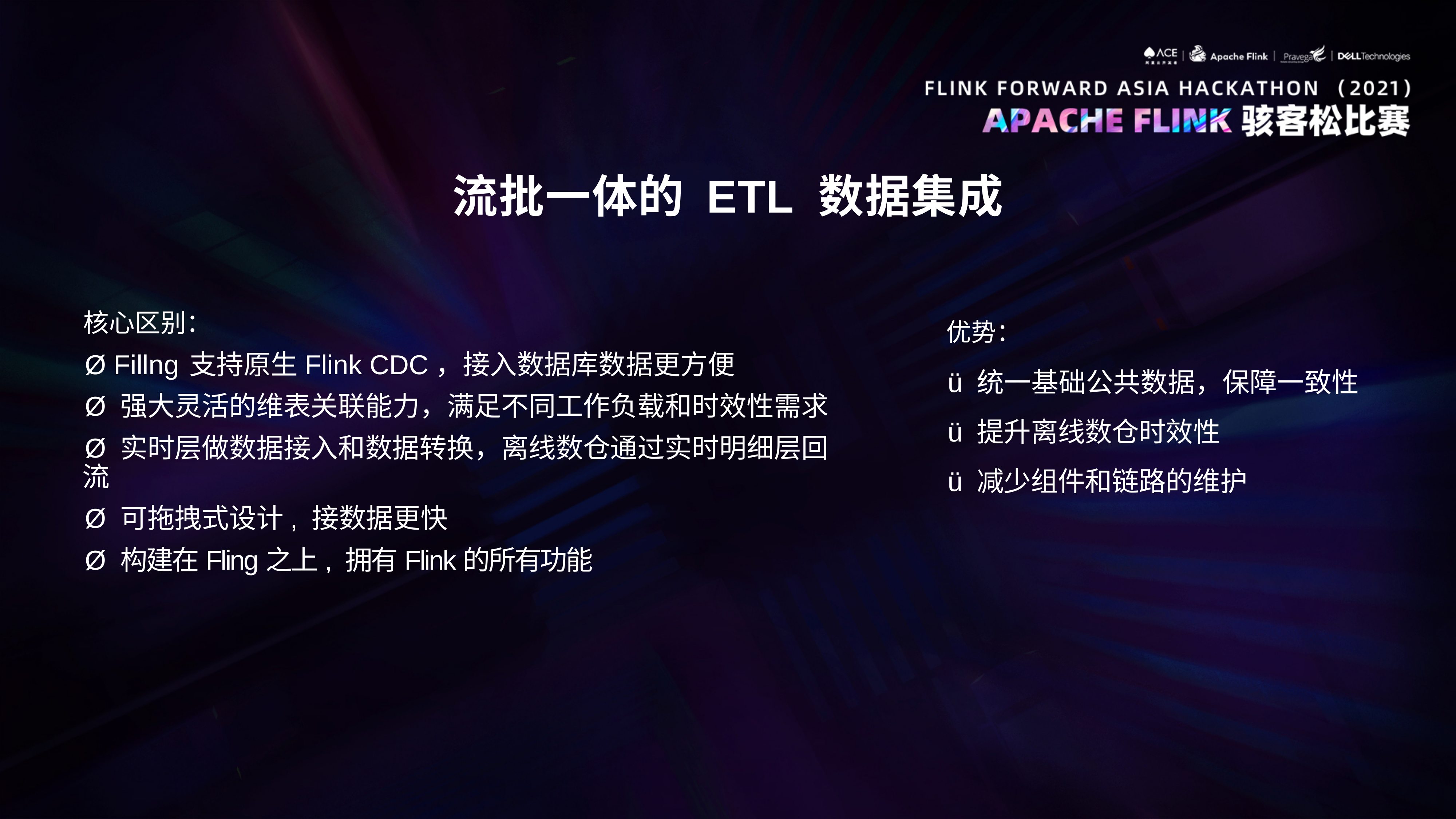

E6636BC20180234D78A0072836F0BAB0F2B9B20E1FC76B80A6D98E35B1532BABDB4EB6385161FB0D22092808C84662EB9A09212A61D05B911BBFC2137CAE22DE24F092ADB0257647F40824D7682246A28692ECA57747672198DB019AF066FC78DBC62A9CCE3
流批一体的 ETL 数据集成

核心区别：
Ø F i l l n g 支持原生Flink CDC，接入数据库数据更方便
Ø 强大灵活的维表关联能力，满足不同工作负载和时效性需求
Ø 实时层做数据接入和数据转换，离线数仓通过实时明细层回流
Ø 可拖拽式设计, 接数据更快

Ø 构建在Fling之上, 拥有Flink的所有功能

优势：

ü 统一基础公共数据，保障一致性
ü 提升离线数仓时效性

ü 减少组件和链路的维护